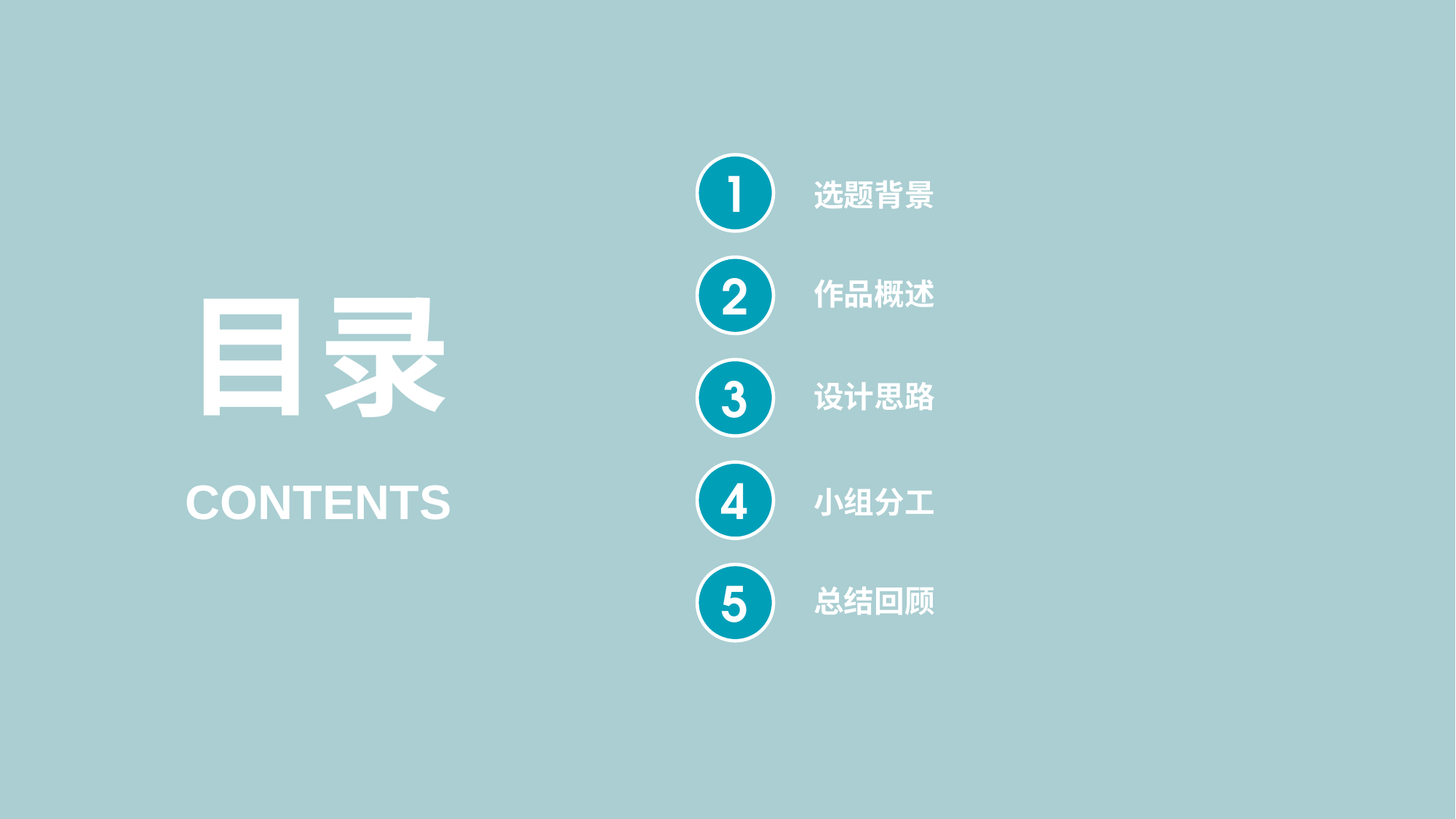

1
选题背景
2
目录
作品概述
3
设计思路
4
CONTENTS
小组分工
5
总结回顾